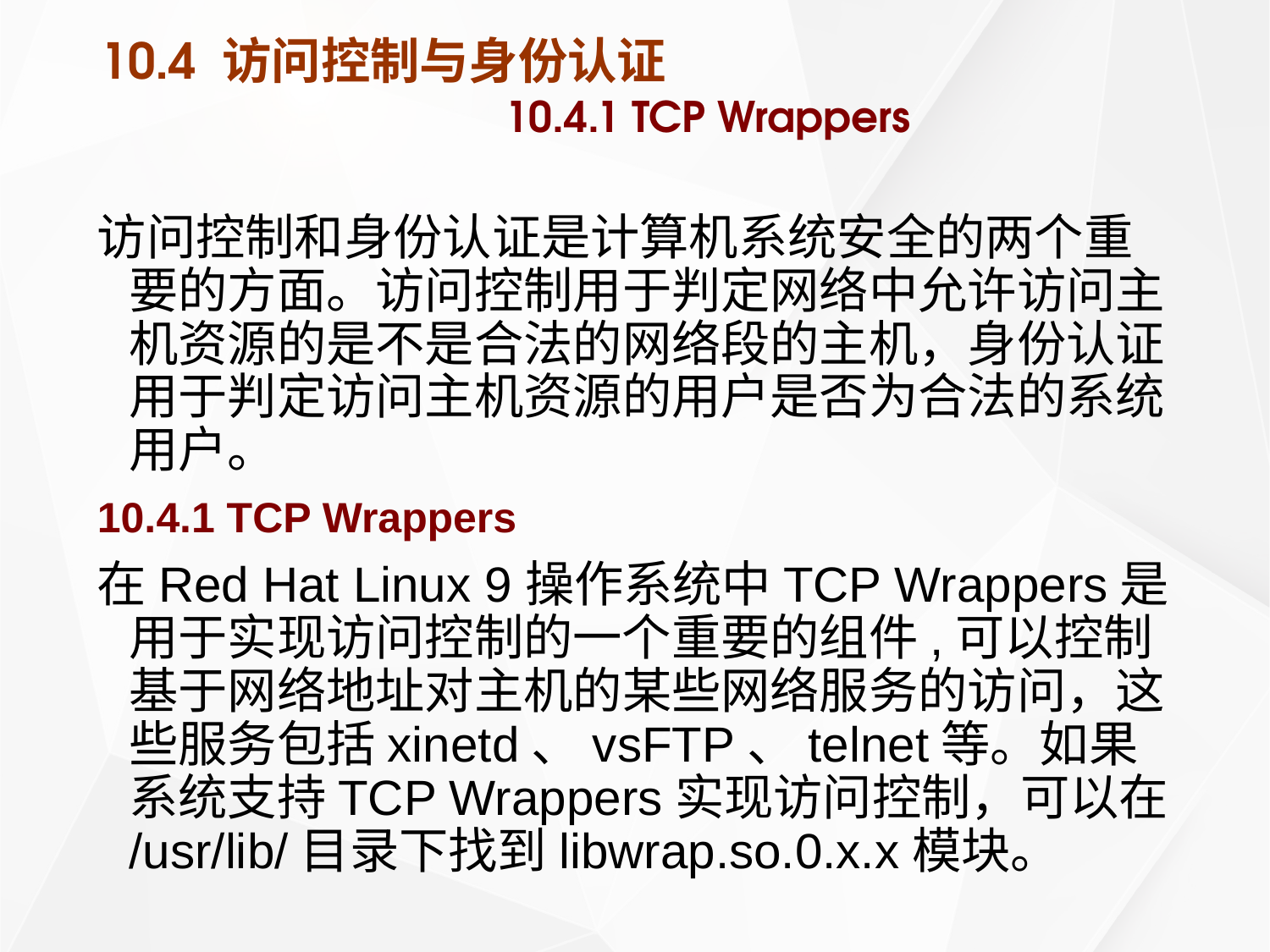

# 10.4 访问控制与身份认证 10.4.1 TCP Wrappers
访问控制和身份认证是计算机系统安全的两个重要的方面。访问控制用于判定网络中允许访问主机资源的是不是合法的网络段的主机，身份认证用于判定访问主机资源的用户是否为合法的系统用户。
10.4.1 TCP Wrappers
在Red Hat Linux 9操作系统中TCP Wrappers是用于实现访问控制的一个重要的组件,可以控制基于网络地址对主机的某些网络服务的访问，这些服务包括xinetd、vsFTP、telnet等。如果系统支持TCP Wrappers实现访问控制，可以在/usr/lib/目录下找到libwrap.so.0.x.x模块。